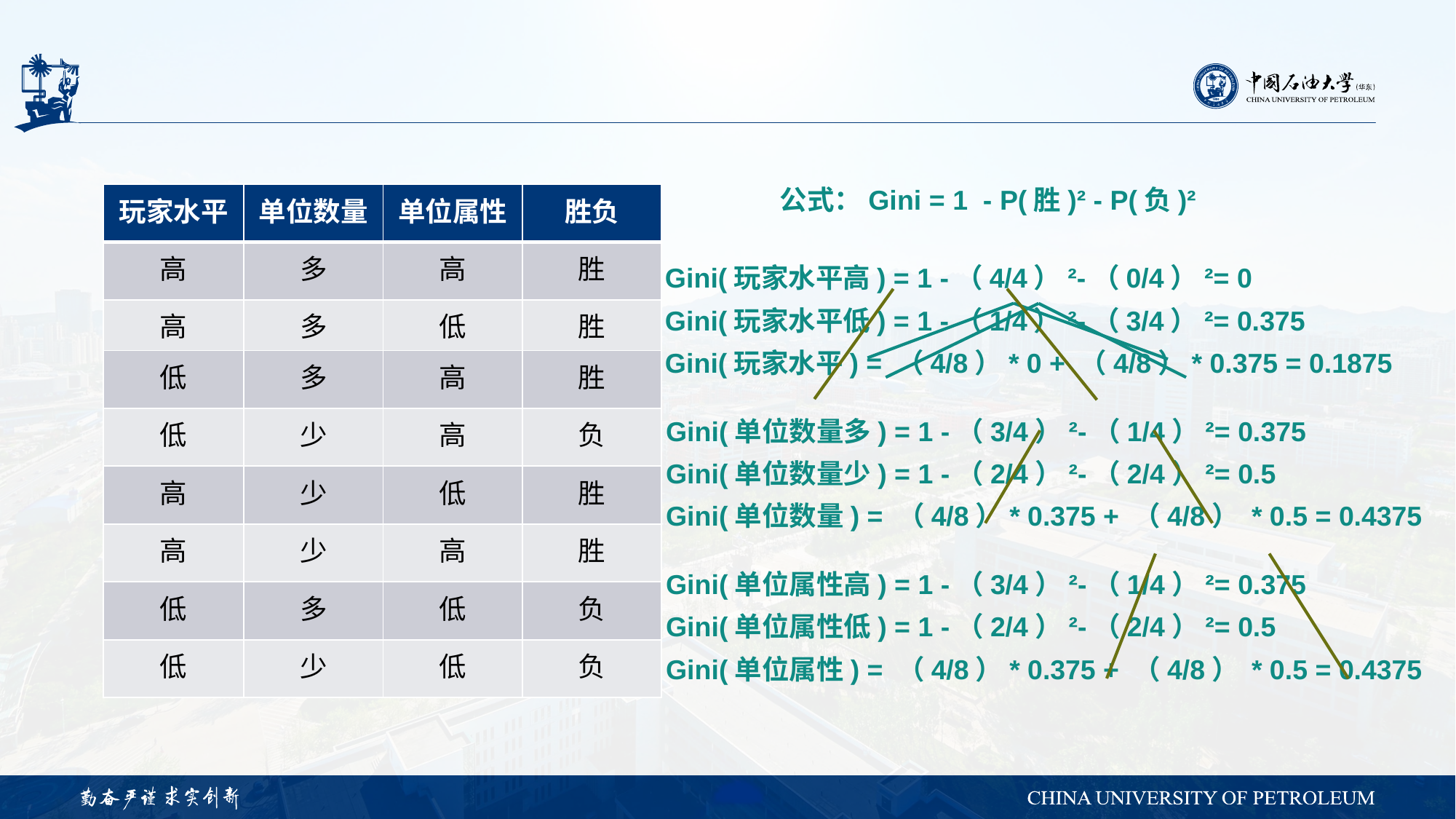

公式：Gini = 1  - P(胜)² - P(负)²

| 玩家水平 | 单位数量 | 单位属性 | 胜负 |
| --- | --- | --- | --- |
| 高 | 多 | 高 | 胜 |
| 高 | 多 | 低 | 胜 |
| 低 | 多 | 高 | 胜 |
| 低 | 少 | 高 | 负 |
| 高 | 少 | 低 | 胜 |
| 高 | 少 | 高 | 胜 |
| 低 | 多 | 低 | 负 |
| 低 | 少 | 低 | 负 |
Gini（单位数量多）= 1 - （1/2）² - （1/2）² = 0.5
Gini（单位数量少）= 1 - （0/2）² - （2/2）² = 0
Gini（单位数量）= （2/4）* 0.5 +（2/4）* 0 = 0.25

Gini（单位属性高）= 1 - （1/2）² - （1/2）² = 0.5
Gini（单位属性低）= 1 - （0/2）² - （0/2）² = 0
Gini（单位属性）= （2/4）* 0.5 +（2/4）* 0 = 0.25

玩家水平
Gini(玩家水平高) = 1 -（4/4）²-（0/4）²= 0
Gini(玩家水平低) = 1 -（1/4）²-（3/4）²= 0.375
Gini(玩家水平) = （4/8）* 0 + （4/8）* 0.375 = 0.1875

？
哪个条件作为父节点
玩家水平
高
低
低
高
？
？
胜4负0
？
Gini(单位数量多) = 1 -（3/4）²-（1/4）²= 0.375
Gini(单位数量少) = 1 -（2/4）²-（2/4）²= 0.5
Gini(单位数量) = （4/8）* 0.375 + （4/8） * 0.5 = 0.4375

胜4负0
单位数量
少
多
胜0负2
单位属性
Gini(单位属性高) = 1 -（3/4）²-（1/4）²= 0.375
Gini(单位属性低) = 1 -（2/4）²-（2/4）²= 0.5
Gini(单位属性) = （4/8）* 0.375 + （4/8） * 0.5 = 0.4375

少
多
胜0负1
胜1负0